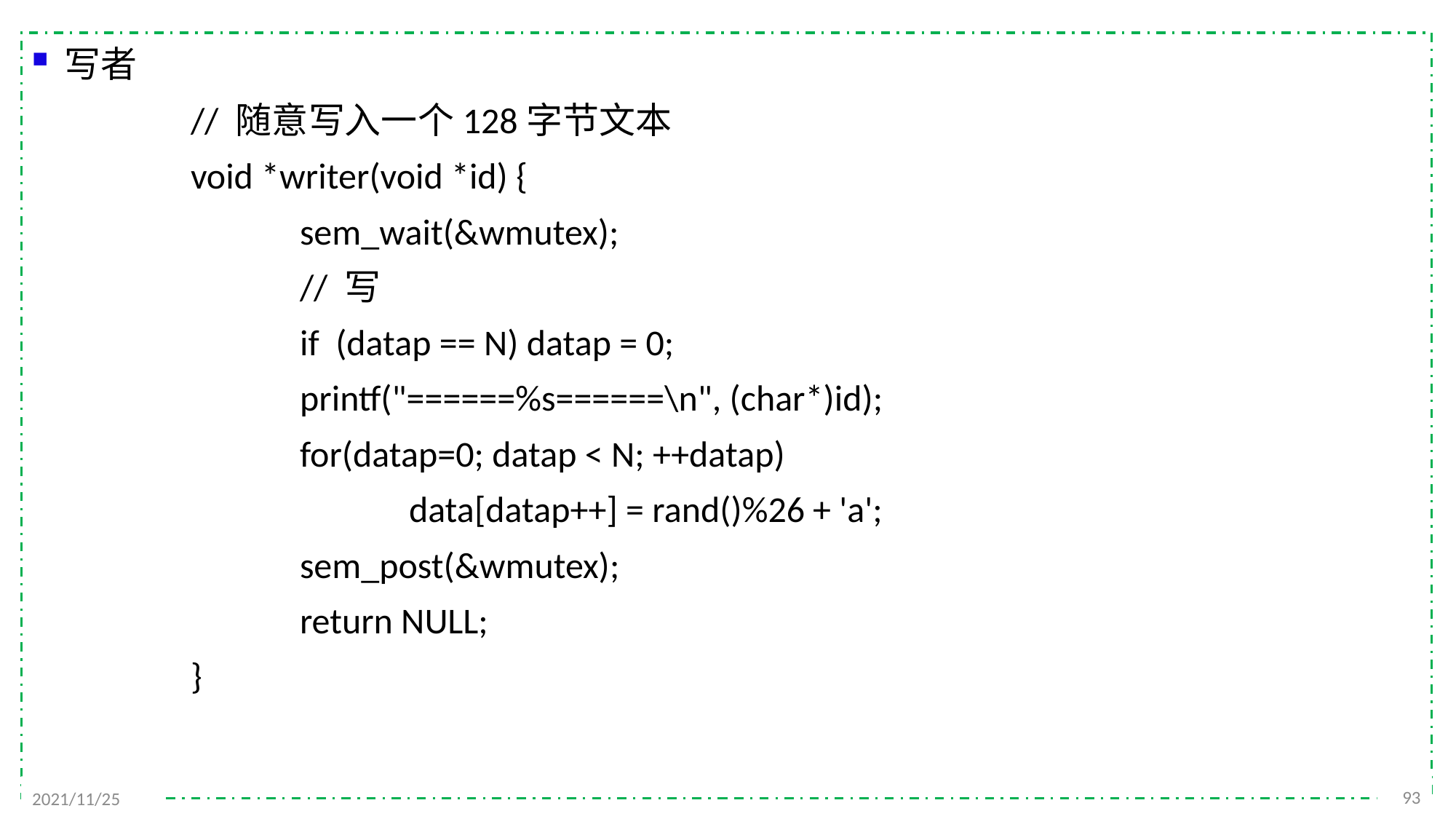

写者
// 随意写入一个128字节文本
void *writer(void *id) {
	sem_wait(&wmutex);
	// 写
	if  (datap == N) datap = 0;
	printf("======%s======\n", (char*)id);
	for(datap=0; datap < N; ++datap)
		data[datap++] = rand()%26 + 'a';
	sem_post(&wmutex);
	return NULL;
}

93
2021/11/25